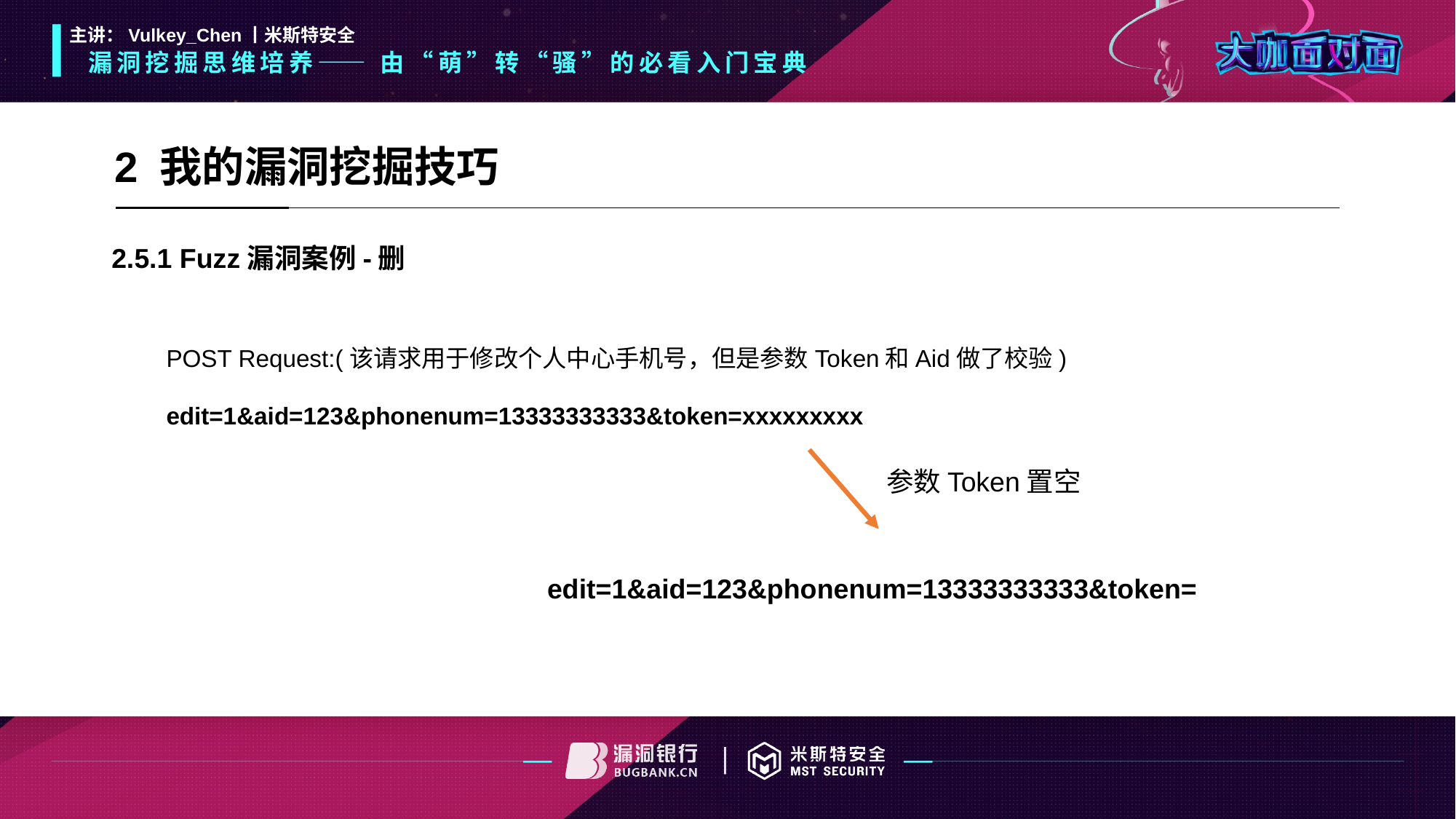

63
2 我的漏洞挖掘技巧
2.5.1 Fuzz漏洞案例-删
POST Request:(该请求用于修改个人中心手机号，但是参数Token和Aid做了校验)
edit=1&aid=123&phonenum=13333333333&token=xxxxxxxxx
参数Token置空
edit=1&aid=123&phonenum=13333333333&token=